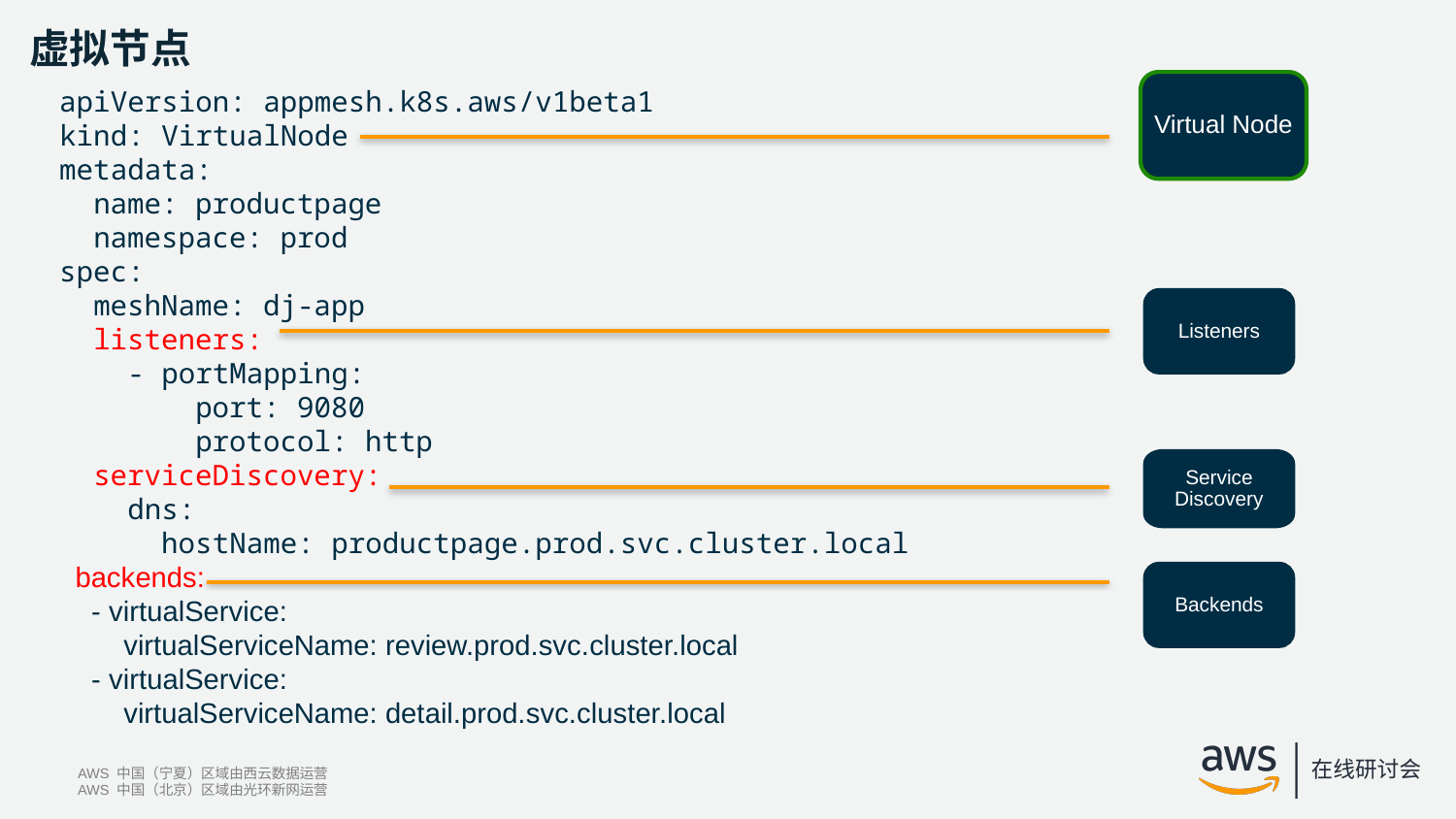

# 虚拟节点

Virtual Node
apiVersion: appmesh.k8s.aws/v1beta1
kind: VirtualNode
metadata:
  name: productpage
  namespace: prod
spec:
  meshName: dj-app
  listeners:
    - portMapping:
        port: 9080
        protocol: http
  serviceDiscovery:
    dns:
      hostName: productpage.prod.svc.cluster.local
  backends:
    - virtualService:
        virtualServiceName: review.prod.svc.cluster.local
    - virtualService:
        virtualServiceName: detail.prod.svc.cluster.local

Listeners
Service Discovery
Backends